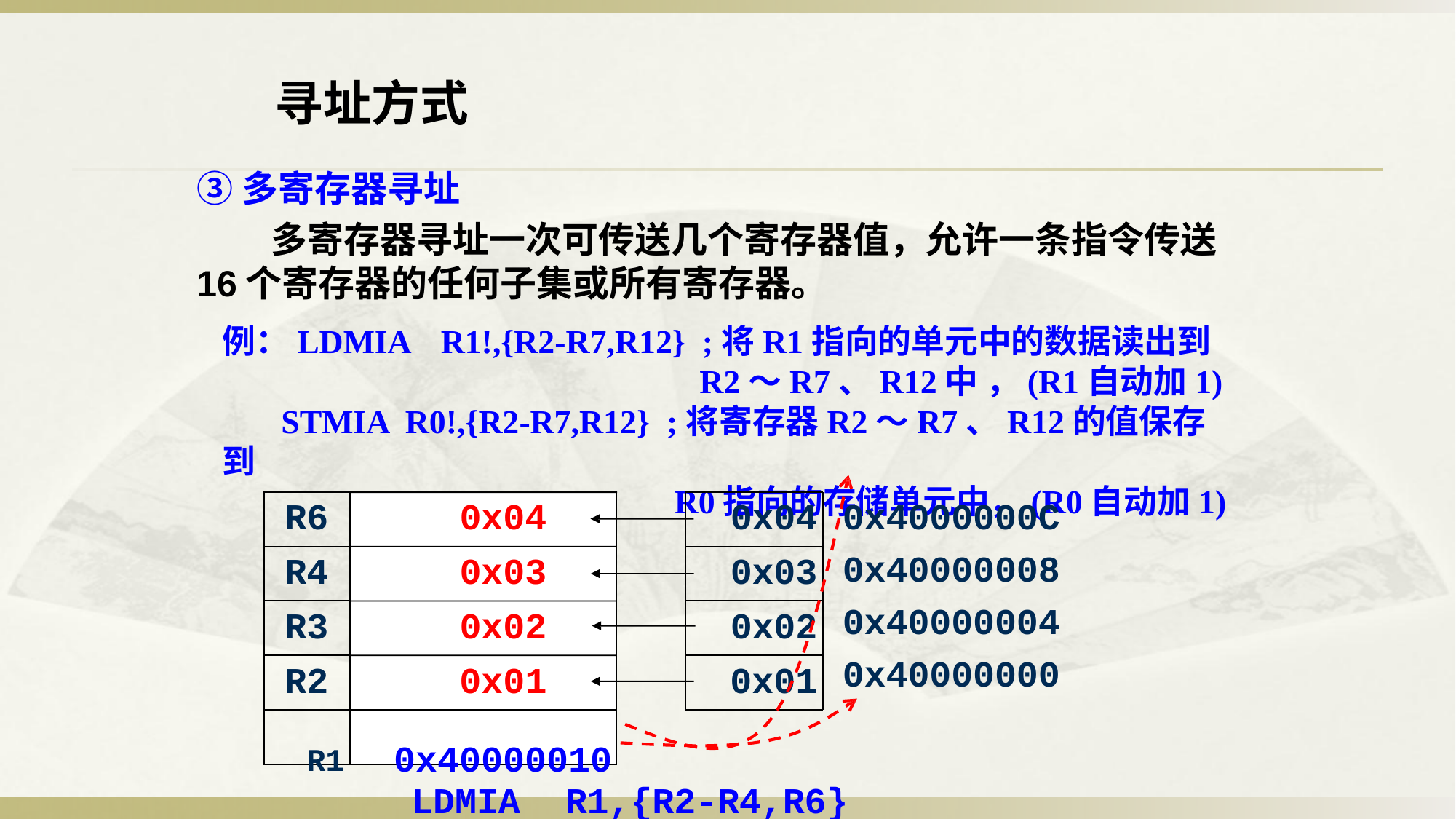

寻址方式
③多寄存器寻址
        多寄存器寻址一次可传送几个寄存器值，允许一条指令传送16个寄存器的任何子集或所有寄存器。
例：LDMIA	R1!,{R2-R7,R12}  ;将R1指向的单元中的数据读出到
                                                         R2～R7、R12中 ，(R1自动加1)
       STMIA  R0!,{R2-R7,R12}  ;将寄存器R2～R7、R12的值保存到
                                                      R0指向的存储单元中，(R0自动加1)

0x4000000C
0x40000008
0x40000004
0x40000000

R6	0x04	0x04

??

R4	0x03	0x03

??

R3	0x02	0x02

??

R2		0x01	0x01  R1	0x40000010

??

0x40000000

LDMIA	R1,{R2-R4,R6}